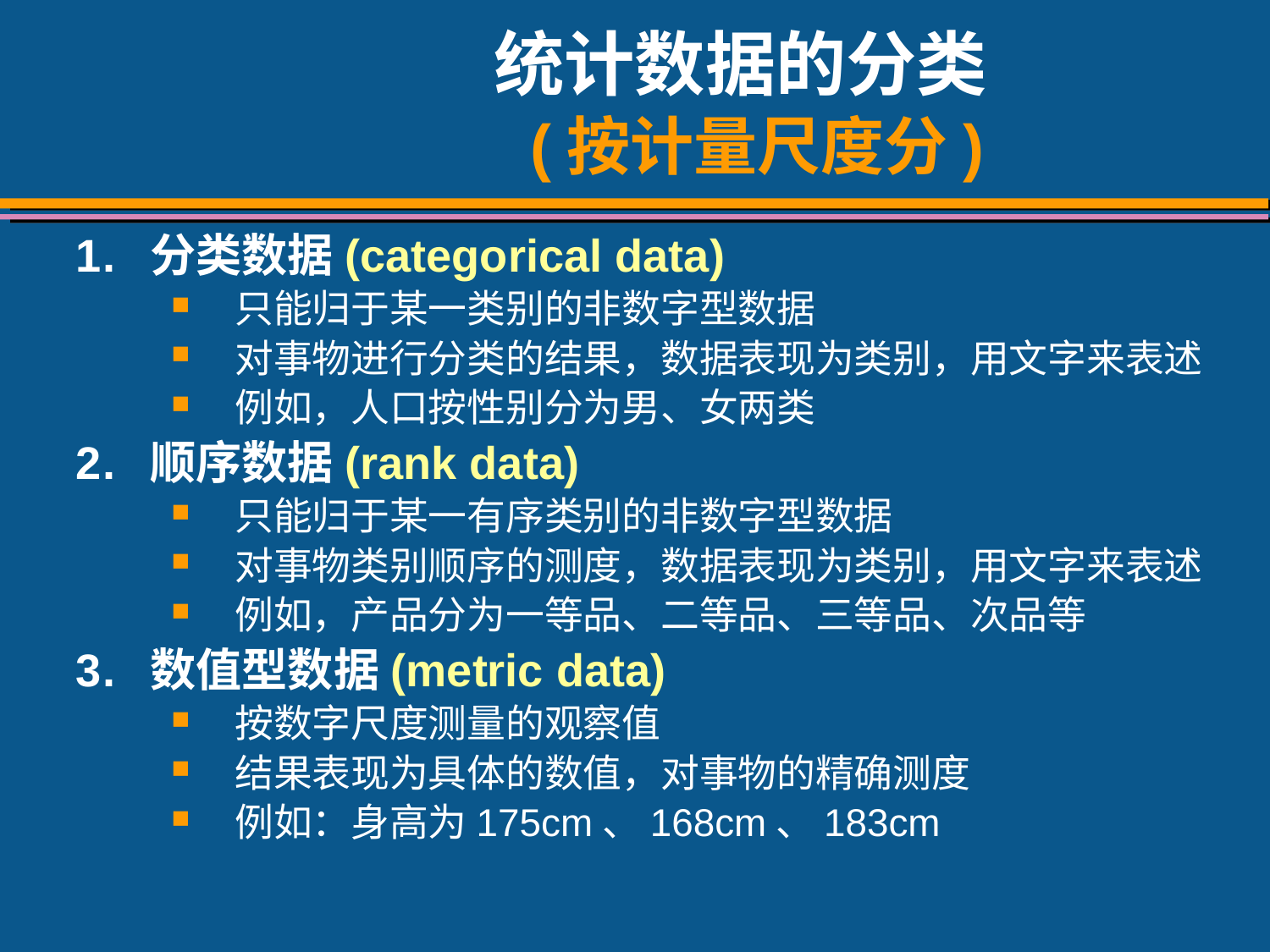

# 统计数据的分类 (按计量尺度分)
分类数据(categorical data)
只能归于某一类别的非数字型数据
对事物进行分类的结果，数据表现为类别，用文字来表述
例如，人口按性别分为男、女两类
顺序数据(rank data)
只能归于某一有序类别的非数字型数据
对事物类别顺序的测度，数据表现为类别，用文字来表述
例如，产品分为一等品、二等品、三等品、次品等
数值型数据(metric data)
按数字尺度测量的观察值
结果表现为具体的数值，对事物的精确测度
例如：身高为175cm、168cm、183cm